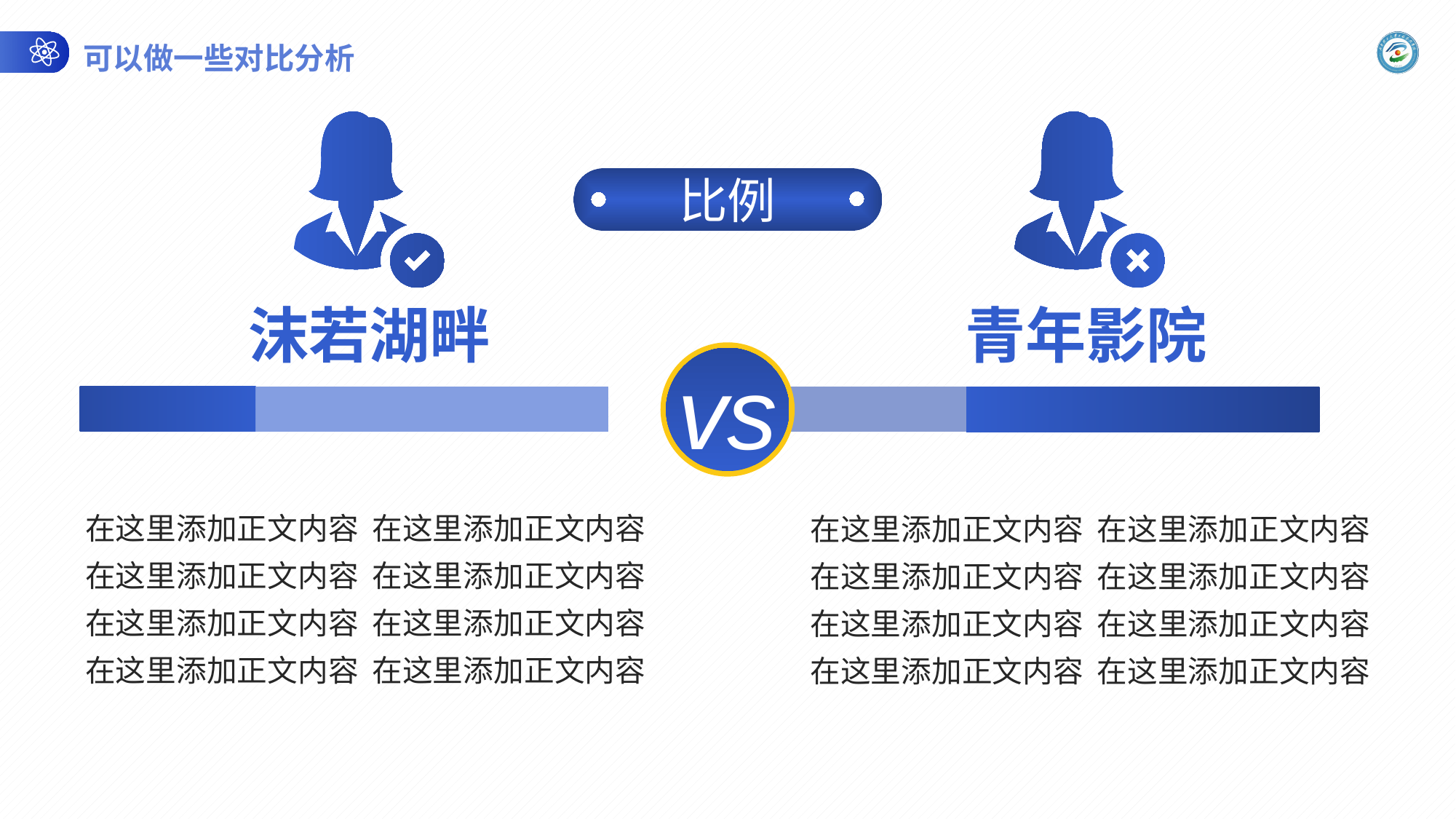

可以做一些对比分析

比例
沫若湖畔
青年影院

### Chart

| Category | 深蓝 | 浅蓝 |
|---|---|---|
| 数值 | 19.0 | 2.0 |

### Chart

| Category | 浅蓝 | 深蓝 |
|---|---|---|
| 数值 | 19.0 | 2.0 |
vs
在这里添加正文内容  在这里添加正文内容
在这里添加正文内容  在这里添加正文内容
在这里添加正文内容  在这里添加正文内容
在这里添加正文内容  在这里添加正文内容
在这里添加正文内容  在这里添加正文内容
在这里添加正文内容  在这里添加正文内容
在这里添加正文内容  在这里添加正文内容
在这里添加正文内容  在这里添加正文内容